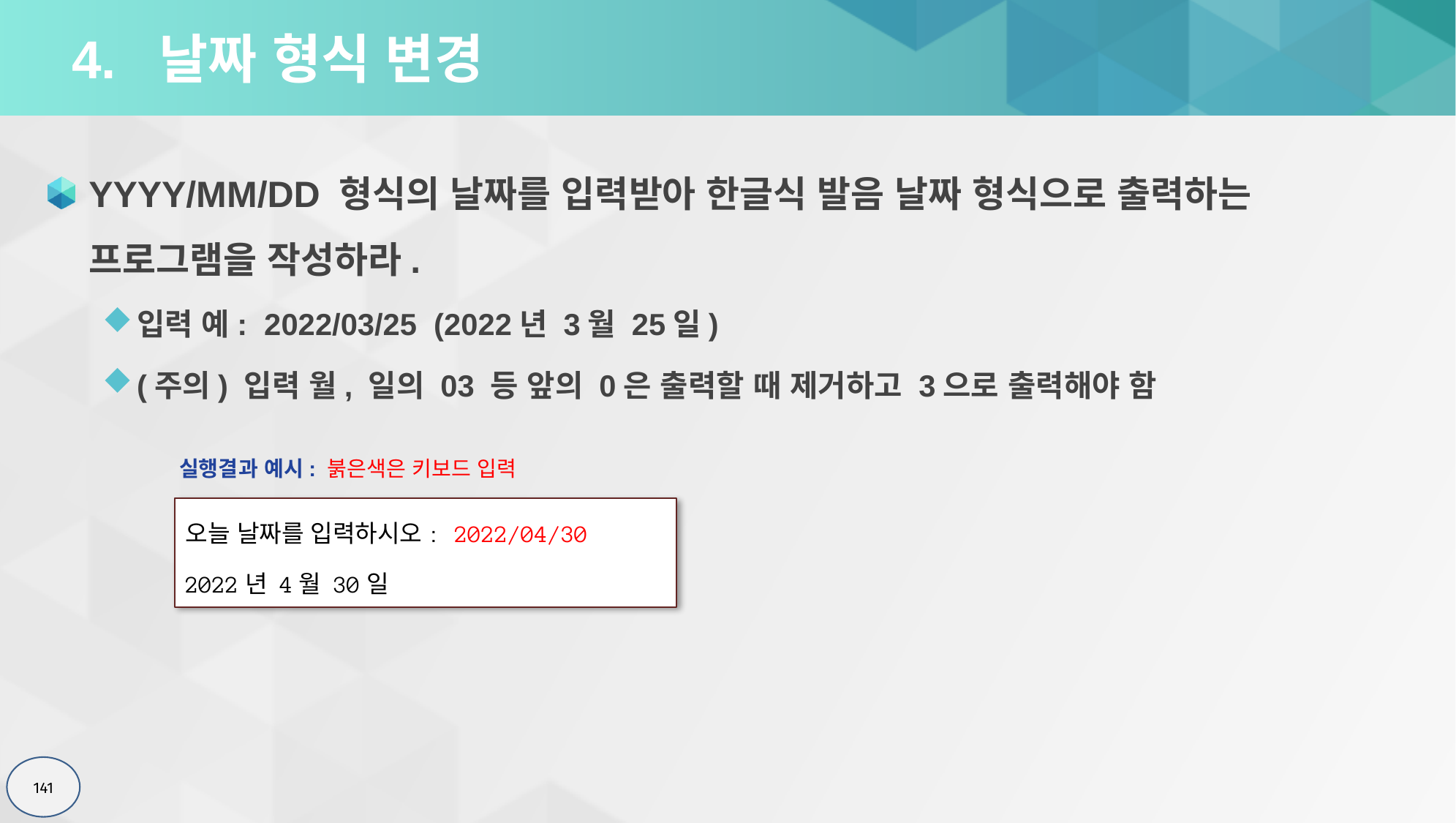

# 4.  날짜 형식 변경
YYYY/MM/DD 형식의 날짜를 입력받아 한글식 발음 날짜 형식으로 출력하는 프로그램을 작성하라.
입력 예:  2022/03/25  (2022년 3월 25일)
(주의) 입력 월, 일의 03 등 앞의 0은 출력할 때 제거하고 3으로 출력해야 함
실행결과 예시: 붉은색은 키보드 입력
오늘 날짜를 입력하시오: 2022/04/30
2022년 4월 30일